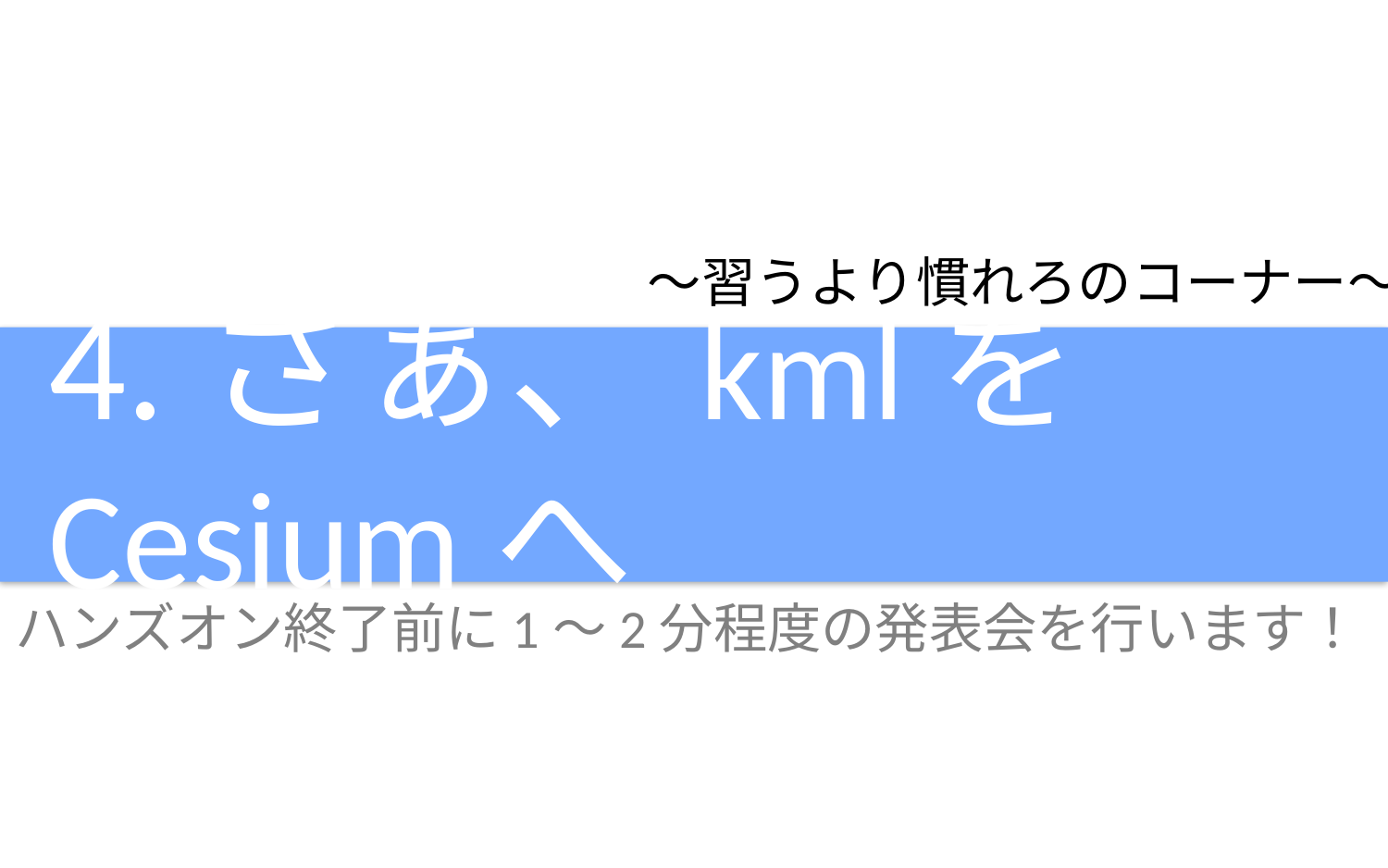

〜習うより慣れろのコーナー〜

# 4.さぁ、kmlをCesiumへ
ハンズオン終了前に1〜2分程度の発表会を行います！